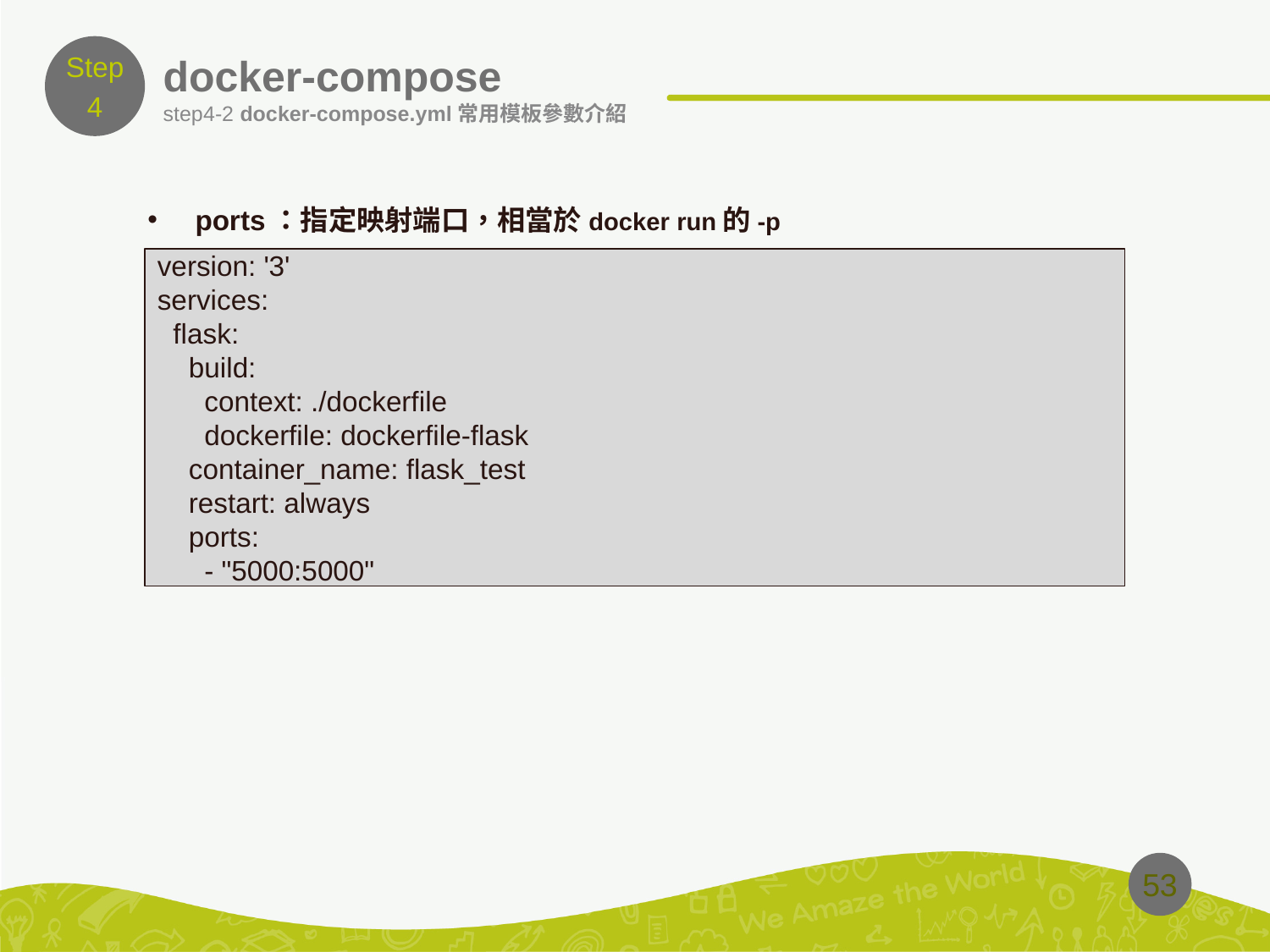

Step
4
# docker-compose
step4-2 docker-compose.yml常用模板參數介紹
ports：指定映射端口，相當於docker run的-p

version: '3'
services:
  flask:
    build:
      context: ./dockerfile
      dockerfile: dockerfile-flask
    container_name: flask_test
    restart: always
    ports:
      - "5000:5000"
53